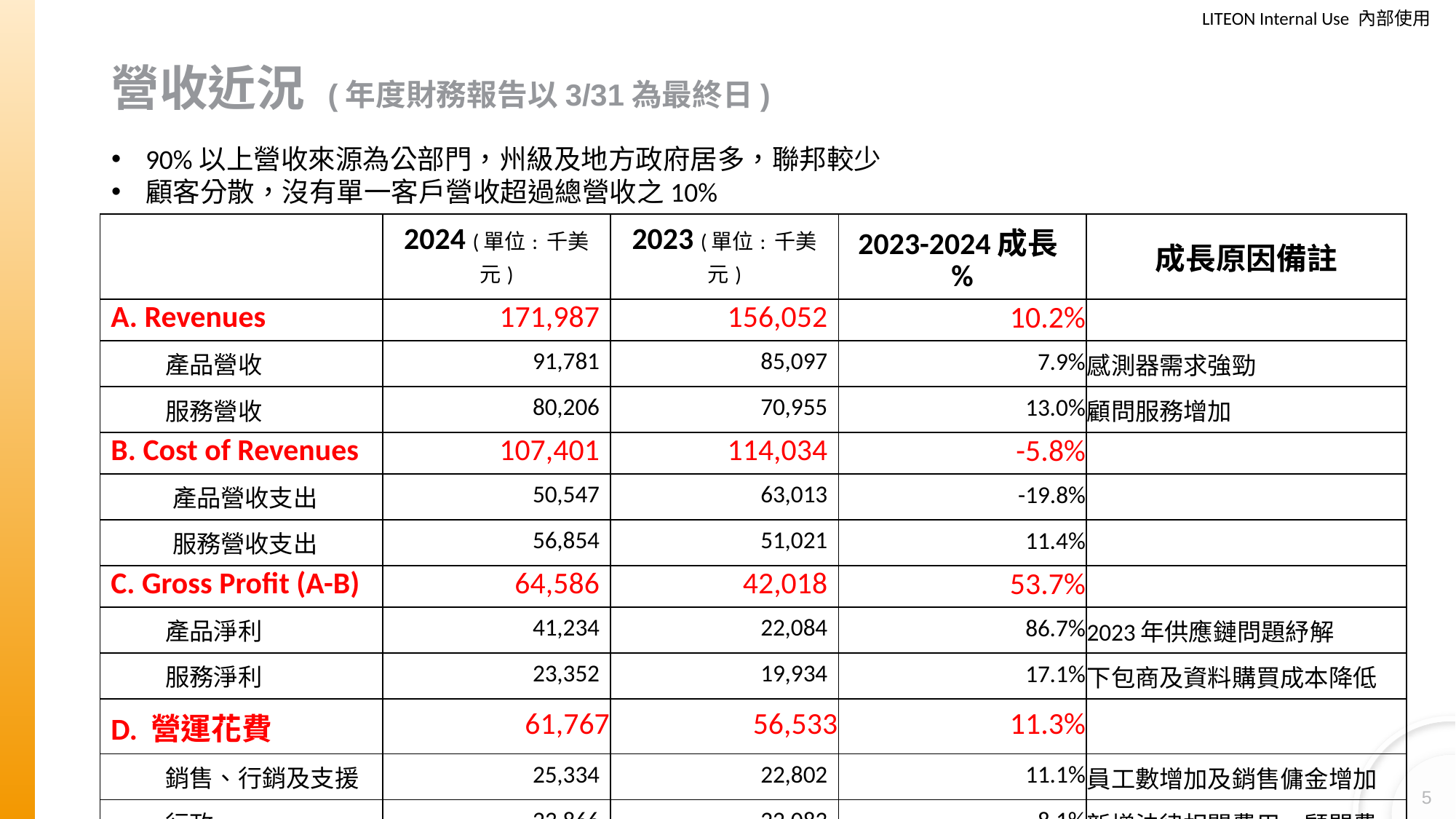

# 營收近況 (年度財務報告以3/31為最終日)
90%以上營收來源為公部門，州級及地方政府居多，聯邦較少
顧客分散，沒有單一客戶營收超過總營收之10%
|  | 2024 (單位: 千美元) | 2023 (單位: 千美元) | 2023-2024成長% | 成長原因備註 |
| --- | --- | --- | --- | --- |
| A. Revenues | 171,987 | 156,052 | 10.2% |  |
| 產品營收 | 91,781 | 85,097 | 7.9% | 感測器需求強勁 |
| 服務營收 | 80,206 | 70,955 | 13.0% | 顧問服務增加 |
| B. Cost of Revenues | 107,401 | 114,034 | -5.8% |  |
| 產品營收支出 | 50,547 | 63,013 | -19.8% |  |
| 服務營收支出 | 56,854 | 51,021 | 11.4% |  |
| C. Gross Profit (A-B) | 64,586 | 42,018 | 53.7% |  |
| 產品淨利 | 41,234 | 22,084 | 86.7% | 2023年供應鏈問題紓解 |
| 服務淨利 | 23,352 | 19,934 | 17.1% | 下包商及資料購買成本降低 |
| D. 營運花費 | 61,767 | 56,533 | 11.3% |  |
| 銷售、行銷及支援 | 25,334 | 22,802 | 11.1% | 員工數增加及銷售傭金增加 |
| 行政 | 23,866 | 22,083 | 8.1% | 新增法律相關費用、顧問費 |
| 研發 (R&D) | 9,964 | 8,321 | 19.7% | 重新設計感測器電路板、增加軟體功能、開發新產品 |
| 無形資產攤銷 | 2,603 | 2,620 | -0.6% |  |
| 重組 (restructuring) | - | 707 | - |  |
| G. 淨收入 | 3,131 | (14,855) | - |  |
| 營運收入 (C-D) | 2,819 | (14,515) | - |  |
| 非營運收入 | 644 | (205) | - |  |
| 收入稅 | (332) | (135) | - |  |
2023營收表現
| 項目 | 數值 (百萬美元) |
| --- | --- |
| 營業收入(Revenue) | 156.1 (較2022成長17%) |
| 毛利(Gross Profit) | 42.02 |
| 營業費用(Operating Expense) | 170.57 |
| 營業利潤(Operating Income) | -14.52 |
5